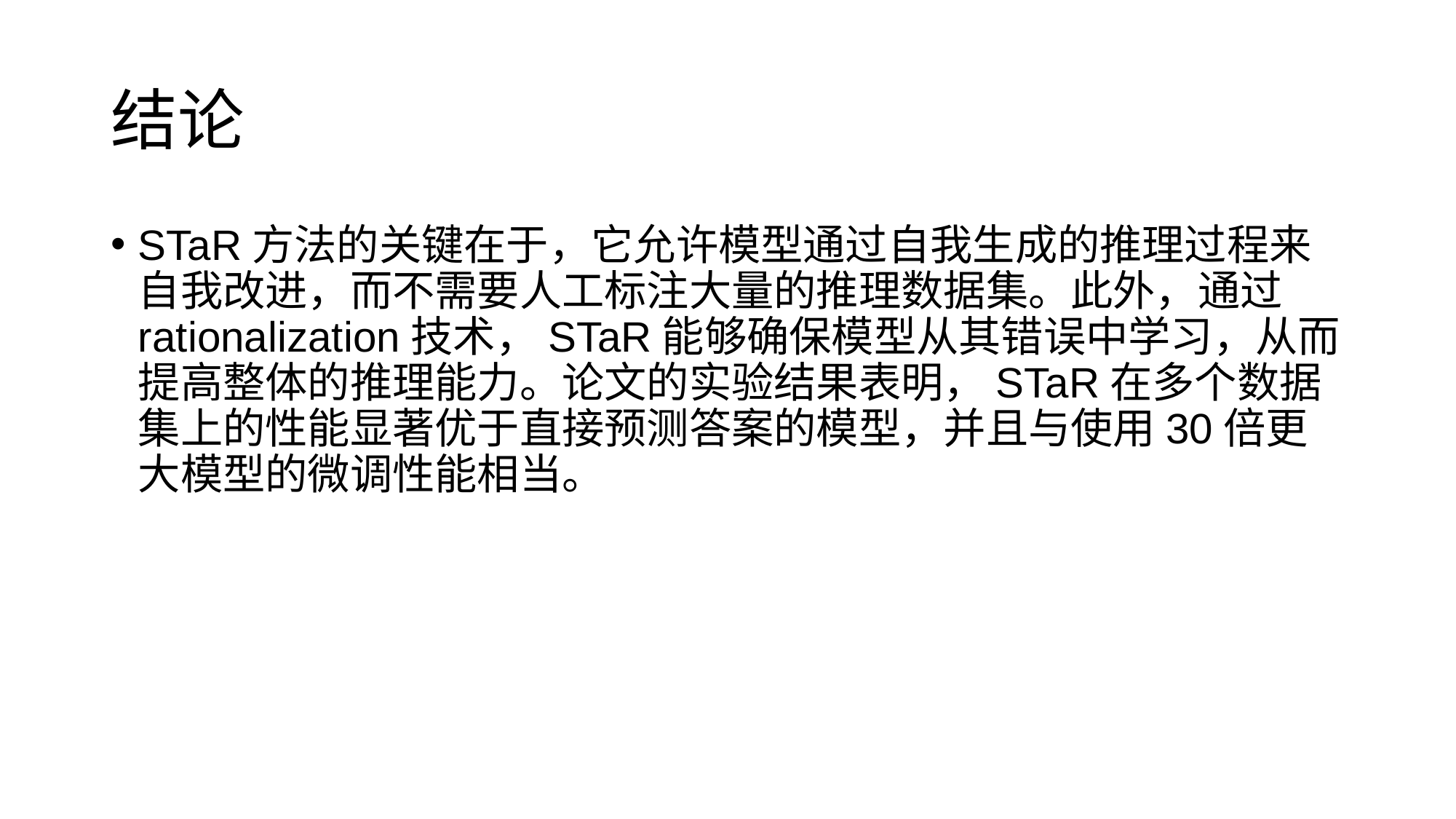

# 结论
STaR方法的关键在于，它允许模型通过自我生成的推理过程来自我改进，而不需要人工标注大量的推理数据集。此外，通过rationalization技术，STaR能够确保模型从其错误中学习，从而提高整体的推理能力。论文的实验结果表明，STaR在多个数据集上的性能显著优于直接预测答案的模型，并且与使用30倍更大模型的微调性能相当。